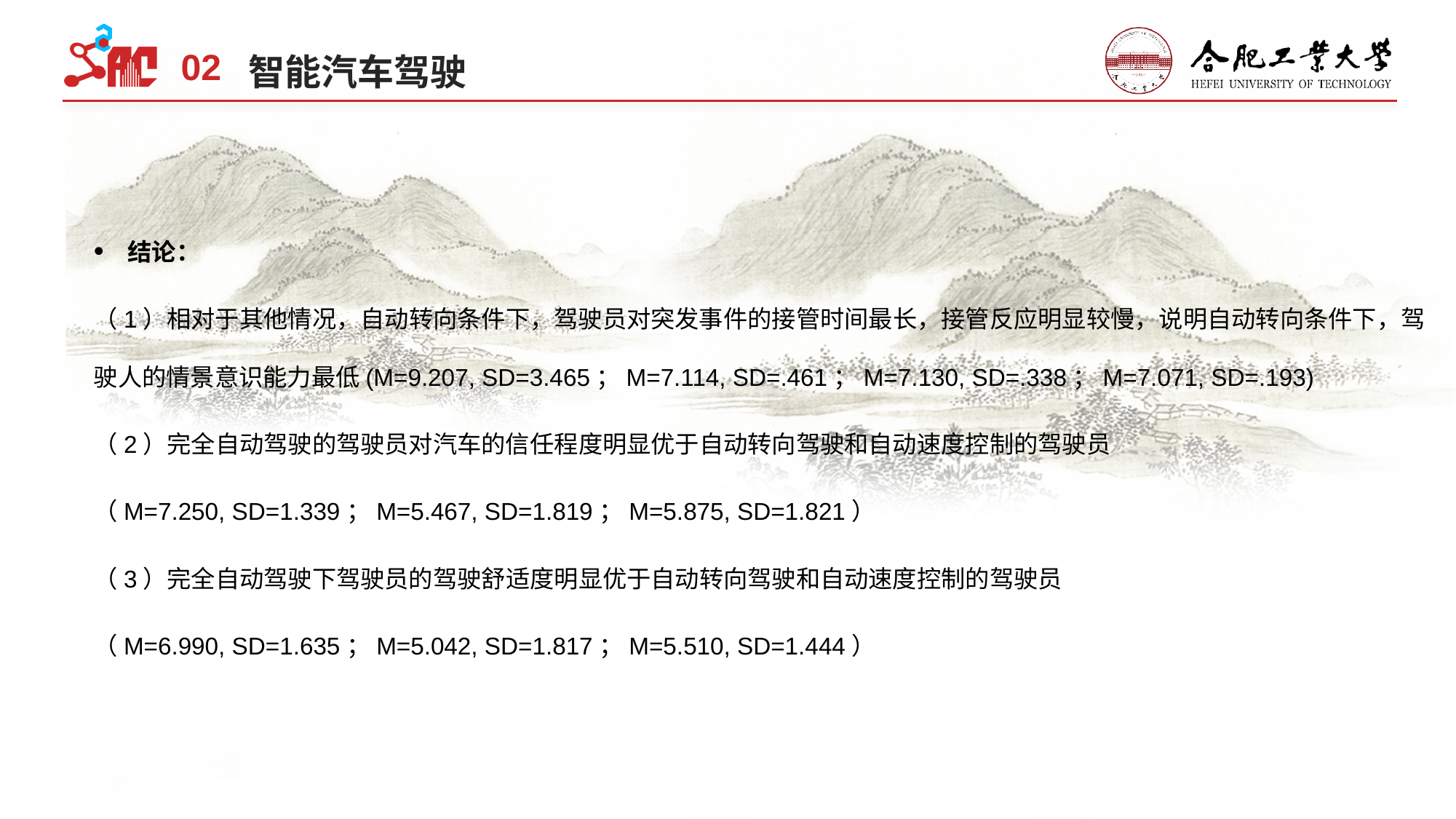

02
智能汽车驾驶
结论：
（1）相对于其他情况，自动转向条件下，驾驶员对突发事件的接管时间最长，接管反应明显较慢，说明自动转向条件下，驾驶人的情景意识能力最低(M=9.207, SD=3.465；M=7.114, SD=.461；M=7.130, SD=.338；M=7.071, SD=.193)
（2）完全自动驾驶的驾驶员对汽车的信任程度明显优于自动转向驾驶和自动速度控制的驾驶员
（M=7.250, SD=1.339；M=5.467, SD=1.819；M=5.875, SD=1.821）
（3）完全自动驾驶下驾驶员的驾驶舒适度明显优于自动转向驾驶和自动速度控制的驾驶员
（M=6.990, SD=1.635；M=5.042, SD=1.817；M=5.510, SD=1.444）